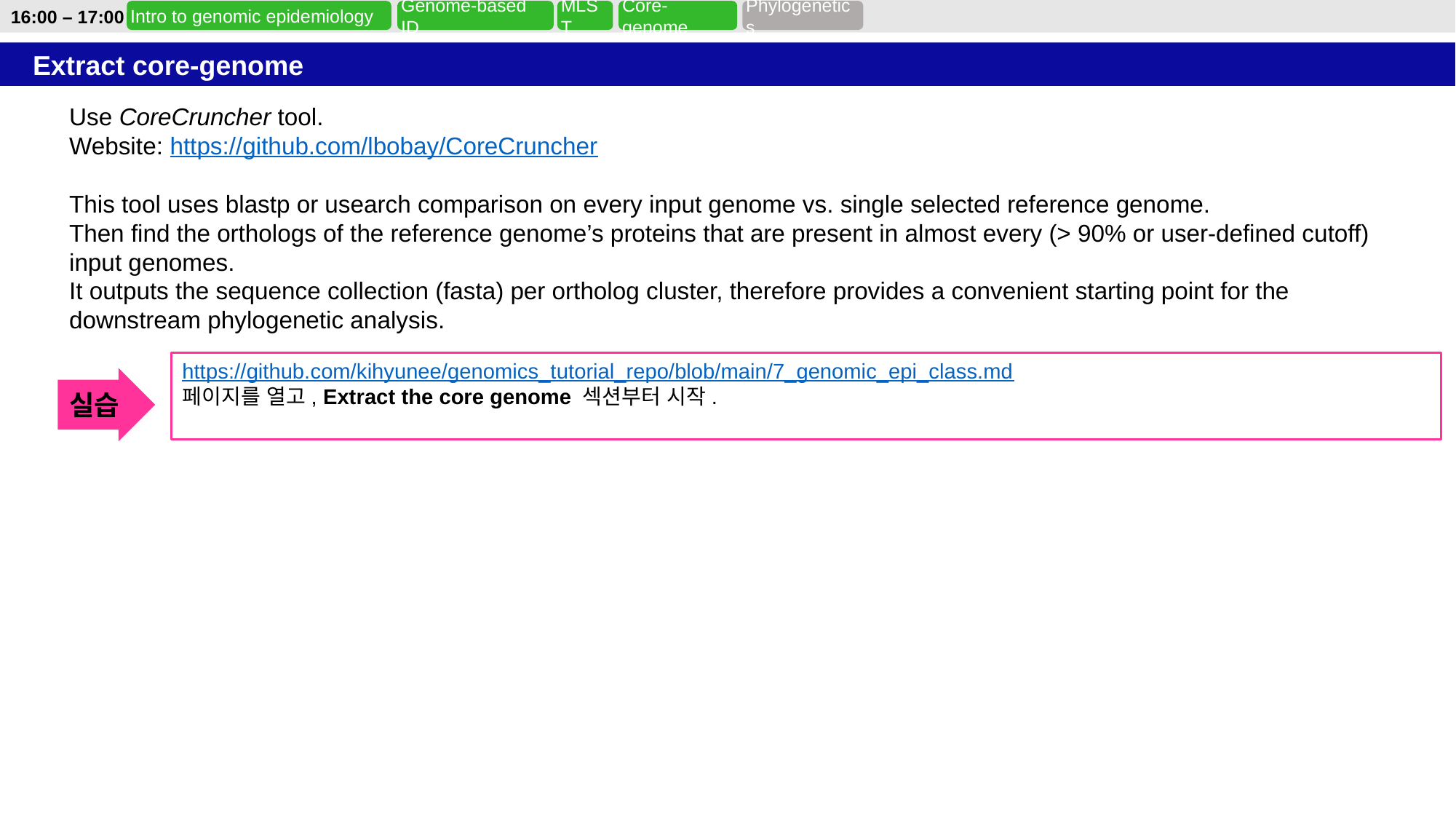

16:00 – 17:00
Genome-based ID
MLST
Phylogenetics
Intro to genomic epidemiology
Core-genome
Extract core-genome
Use CoreCruncher tool.
Website: https://github.com/lbobay/CoreCruncher

This tool uses blastp or usearch comparison on every input genome vs. single selected reference genome.
Then find the orthologs of the reference genome’s proteins that are present in almost every (> 90% or user-defined cutoff) input genomes.
It outputs the sequence collection (fasta) per ortholog cluster, therefore provides a convenient starting point for the downstream phylogenetic analysis.
https://github.com/kihyunee/genomics_tutorial_repo/blob/main/7_genomic_epi_class.md
페이지를 열고, Extract the core genome 섹션부터 시작.

실습